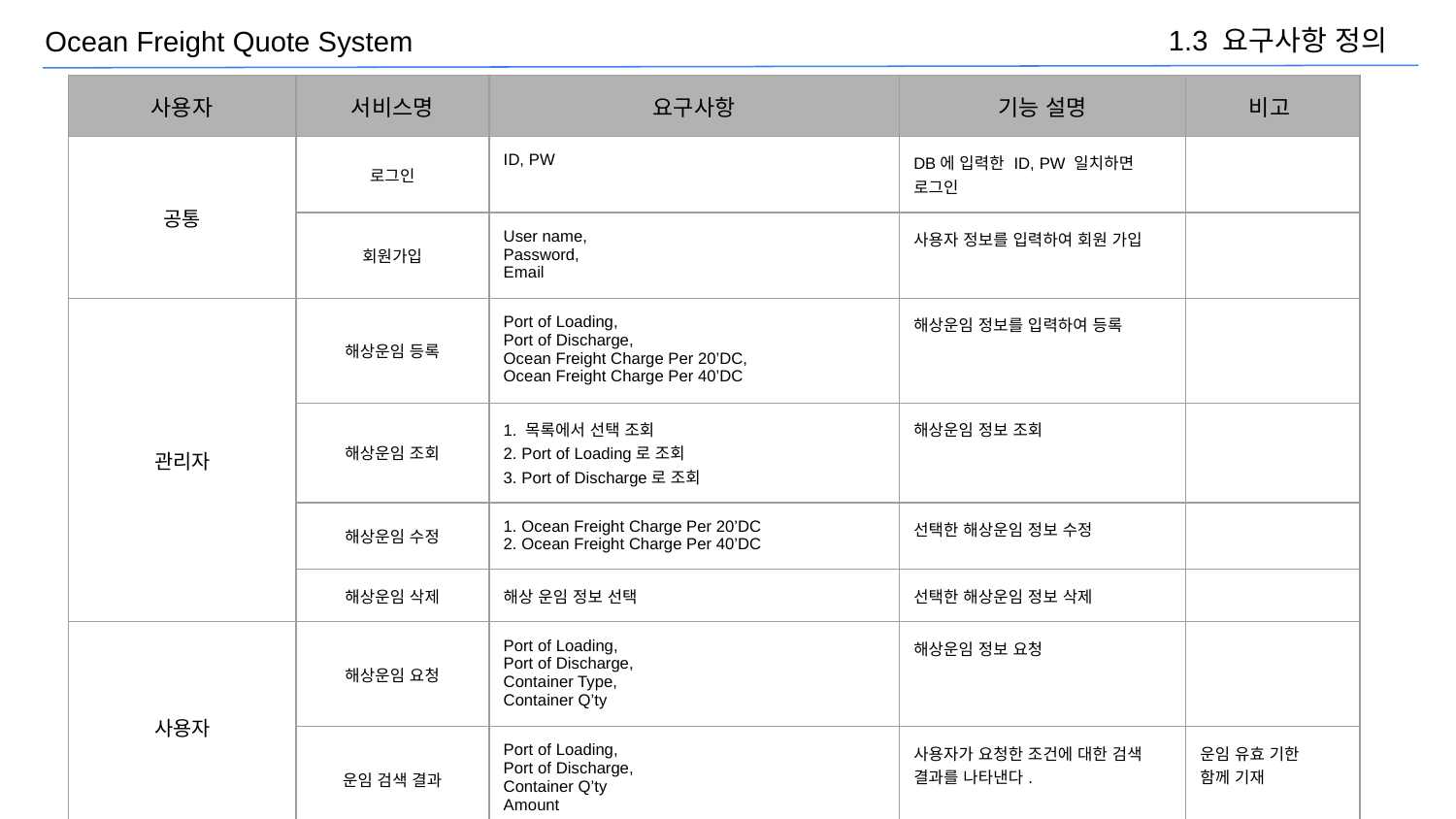

1.3 요구사항 정의
| 사용자 | 서비스명 | 요구사항 | 기능 설명 | 비고 |
| --- | --- | --- | --- | --- |
| 공통 | 로그인 | ID, PW | DB에 입력한 ID, PW 일치하면 로그인 |  |
|  | 회원가입 | User name, Password, Email | 사용자 정보를 입력하여 회원 가입 |  |
| 관리자 | 해상운임 등록 | Port of Loading, Port of Discharge, Ocean Freight Charge Per 20’DC, Ocean Freight Charge Per 40’DC | 해상운임 정보를 입력하여 등록 |  |
|  | 해상운임 조회 | 1. 목록에서 선택 조회 2. Port of Loading로 조회 3. Port of Discharge로 조회 | 해상운임 정보 조회 |  |
|  | 해상운임 수정 | 1. Ocean Freight Charge Per 20’DC 2. Ocean Freight Charge Per 40’DC | 선택한 해상운임 정보 수정 |  |
|  | 해상운임 삭제 | 해상 운임 정보 선택 | 선택한 해상운임 정보 삭제 |  |
| 사용자 | 해상운임 요청 | Port of Loading, Port of Discharge, Container Type, Container Q’ty | 해상운임 정보 요청 |  |
|  | 운임 검색 결과 | Port of Loading, Port of Discharge, Container Q’ty Amount | 사용자가 요청한 조건에 대한 검색 결과를 나타낸다. | 운임 유효 기한 함께 기재 |